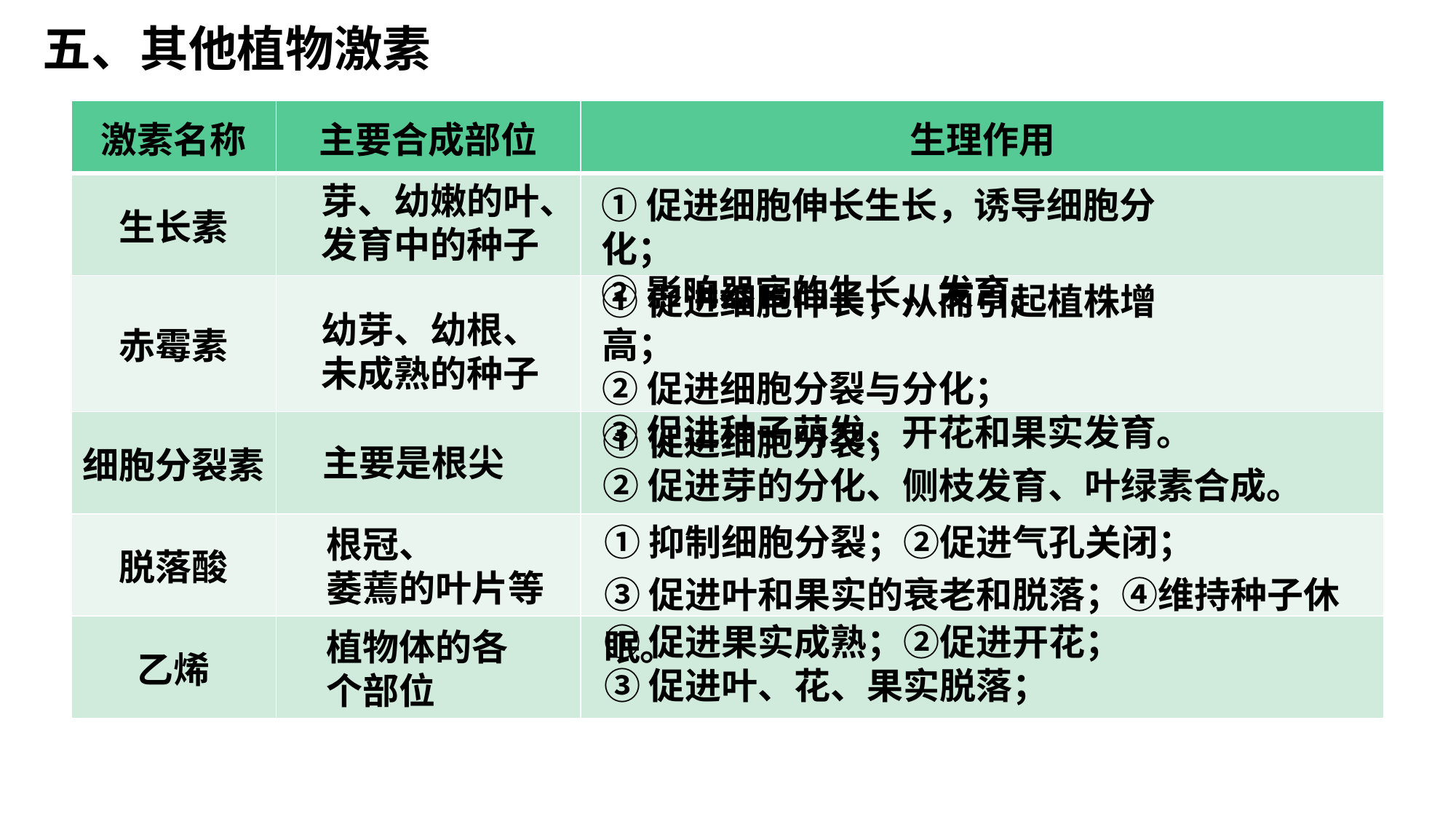

五、其他植物激素
| 激素名称 | 主要合成部位 | 生理作用 |
| --- | --- | --- |
| 生长素 |  |  |
| 赤霉素 |  |  |
| 细胞分裂素 |  |  |
| 脱落酸 |  |  |
| 乙烯 |  |  |
芽、幼嫩的叶、发育中的种子
①促进细胞伸长生长，诱导细胞分化；
②影响器官的生长、发育。
①促进细胞伸长，从而引起植株增高；
②促进细胞分裂与分化；
③促进种子萌发、开花和果实发育。
幼芽、幼根、未成熟的种子
①促进细胞分裂；
②促进芽的分化、侧枝发育、叶绿素合成。
主要是根尖
①抑制细胞分裂；②促进气孔关闭；
③促进叶和果实的衰老和脱落；④维持种子休眠。
根冠、
萎蔫的叶片等
①促进果实成熟；②促进开花；
③促进叶、花、果实脱落；
植物体的各个部位